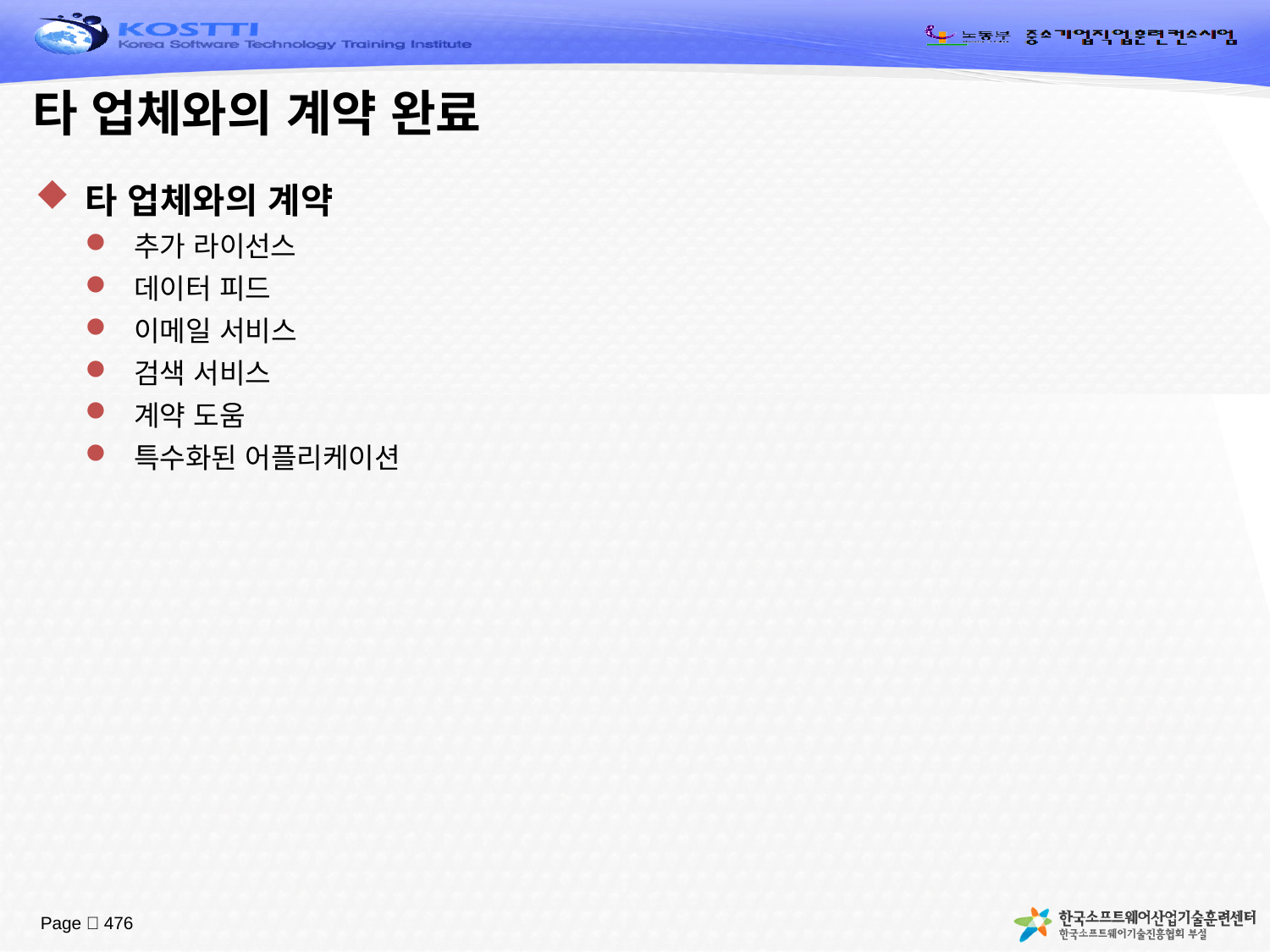

# 타 업체와의 계약 완료
타 업체와의 계약
추가 라이선스
데이터 피드
이메일 서비스
검색 서비스
계약 도움
특수화된 어플리케이션